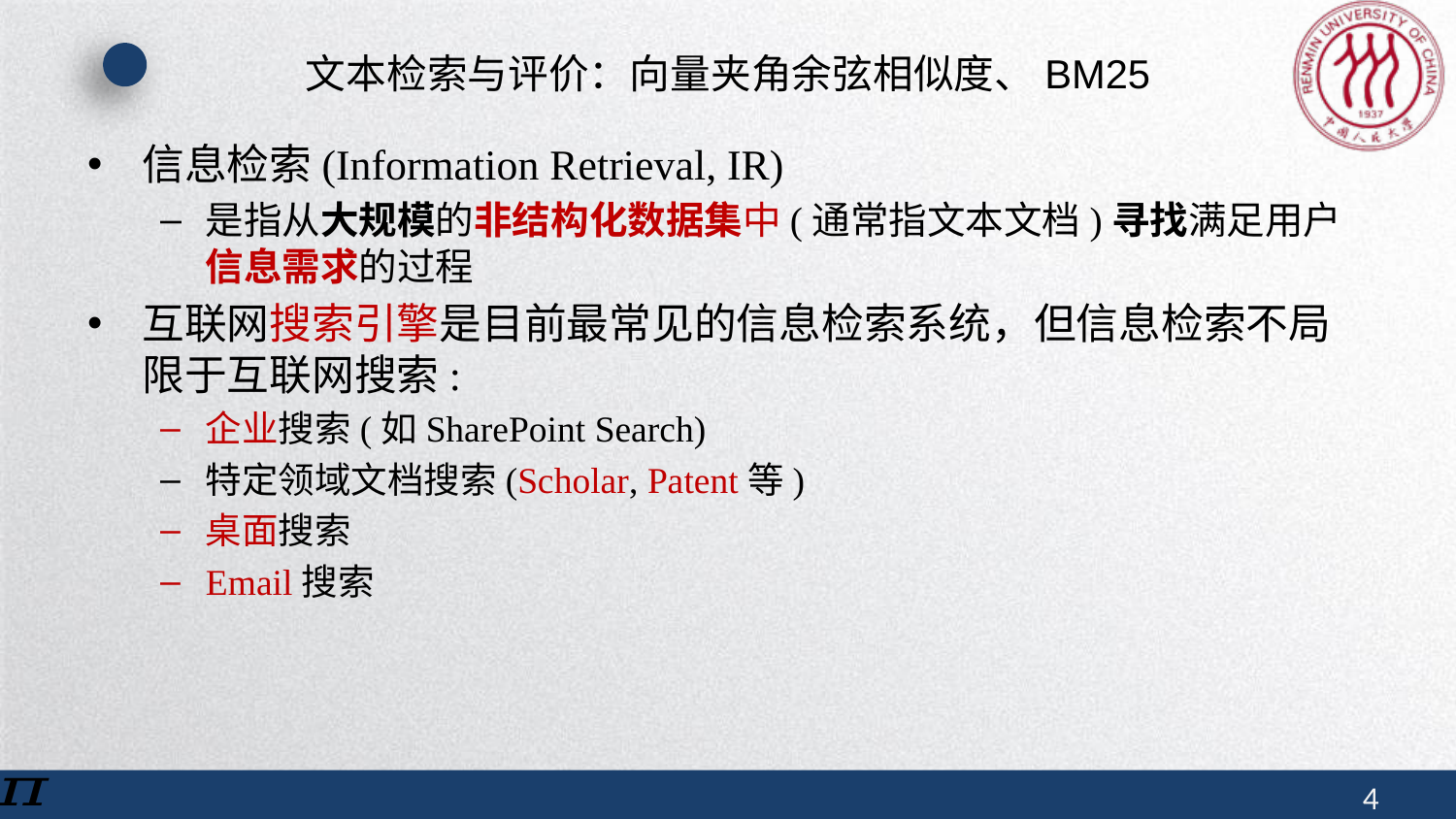

# 文本检索与评价：向量夹角余弦相似度、BM25
信息检索(Information Retrieval, IR)
是指从大规模的非结构化数据集中(通常指文本文档)寻找满足用户信息需求的过程
互联网搜索引擎是目前最常见的信息检索系统，但信息检索不局限于互联网搜索:
企业搜索(如SharePoint Search)
特定领域文档搜索(Scholar, Patent等)
桌面搜索
Email搜索